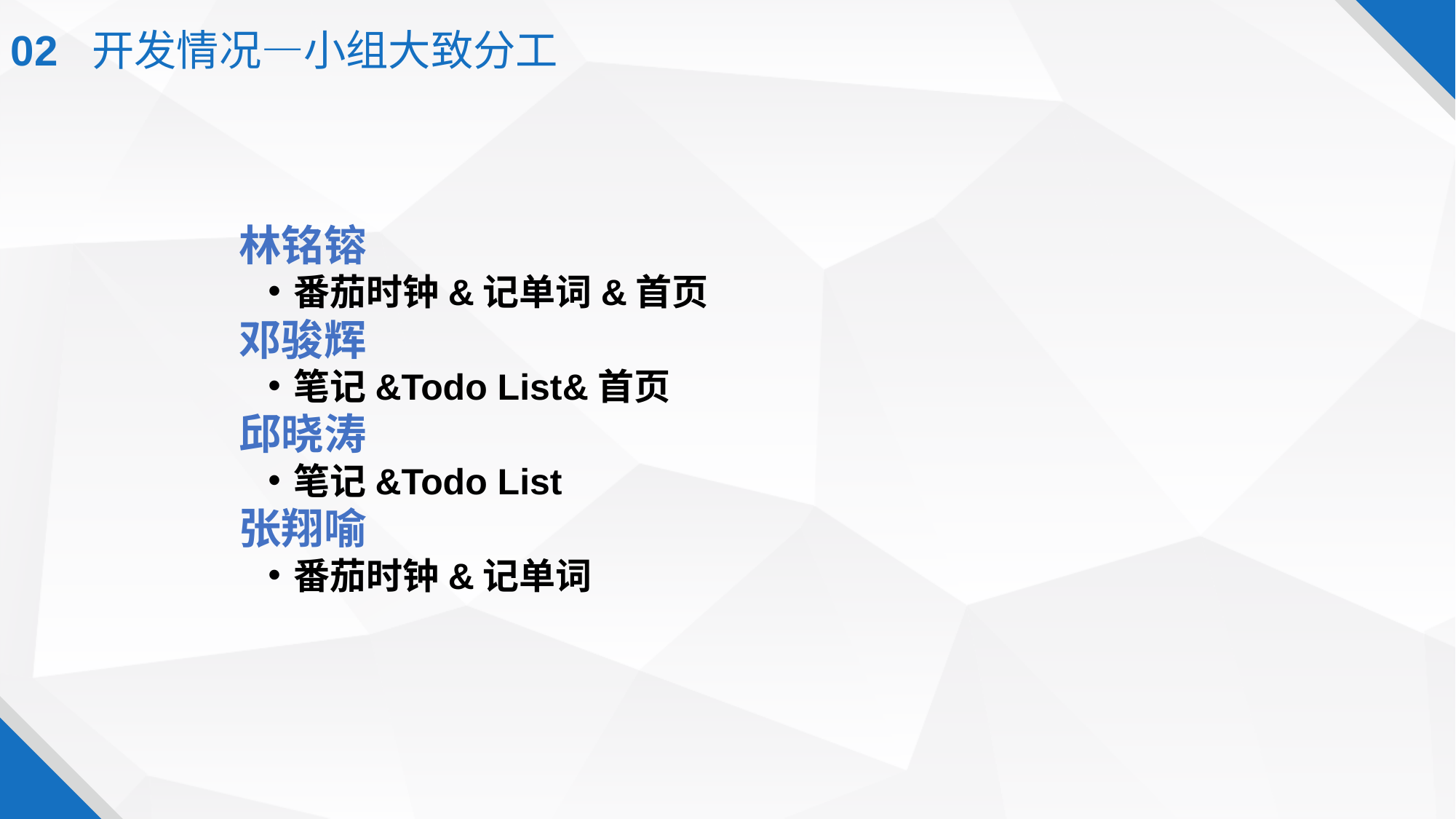

02  开发情况—小组大致分工
林铭镕
番茄时钟&记单词&首页
邓骏辉
笔记&Todo List&首页
邱晓涛
笔记&Todo List
张翔喻
番茄时钟&记单词